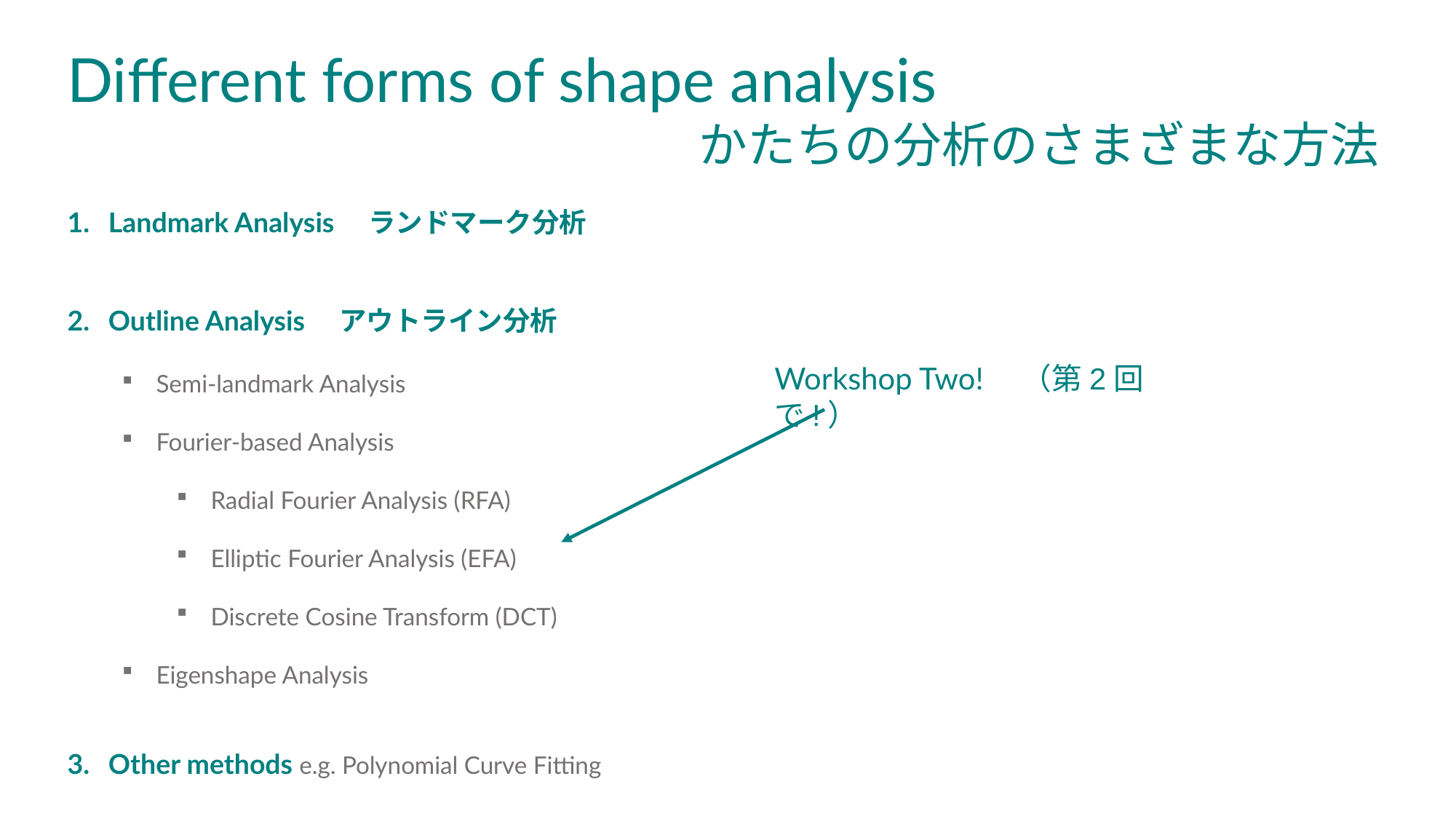

Different forms of shape analysis
　　　　　　　　　　　　　かたちの分析のさまざまな方法

Landmark Analysis　ランドマーク分析
Outline Analysis　アウトライン分析
Semi-landmark Analysis
Fourier-based Analysis
Radial Fourier Analysis (RFA)
Elliptic Fourier Analysis (EFA)
Discrete Cosine Transform (DCT)
Eigenshape Analysis
Other methods e.g. Polynomial Curve Fitting
Workshop Two!　（第2回で!）